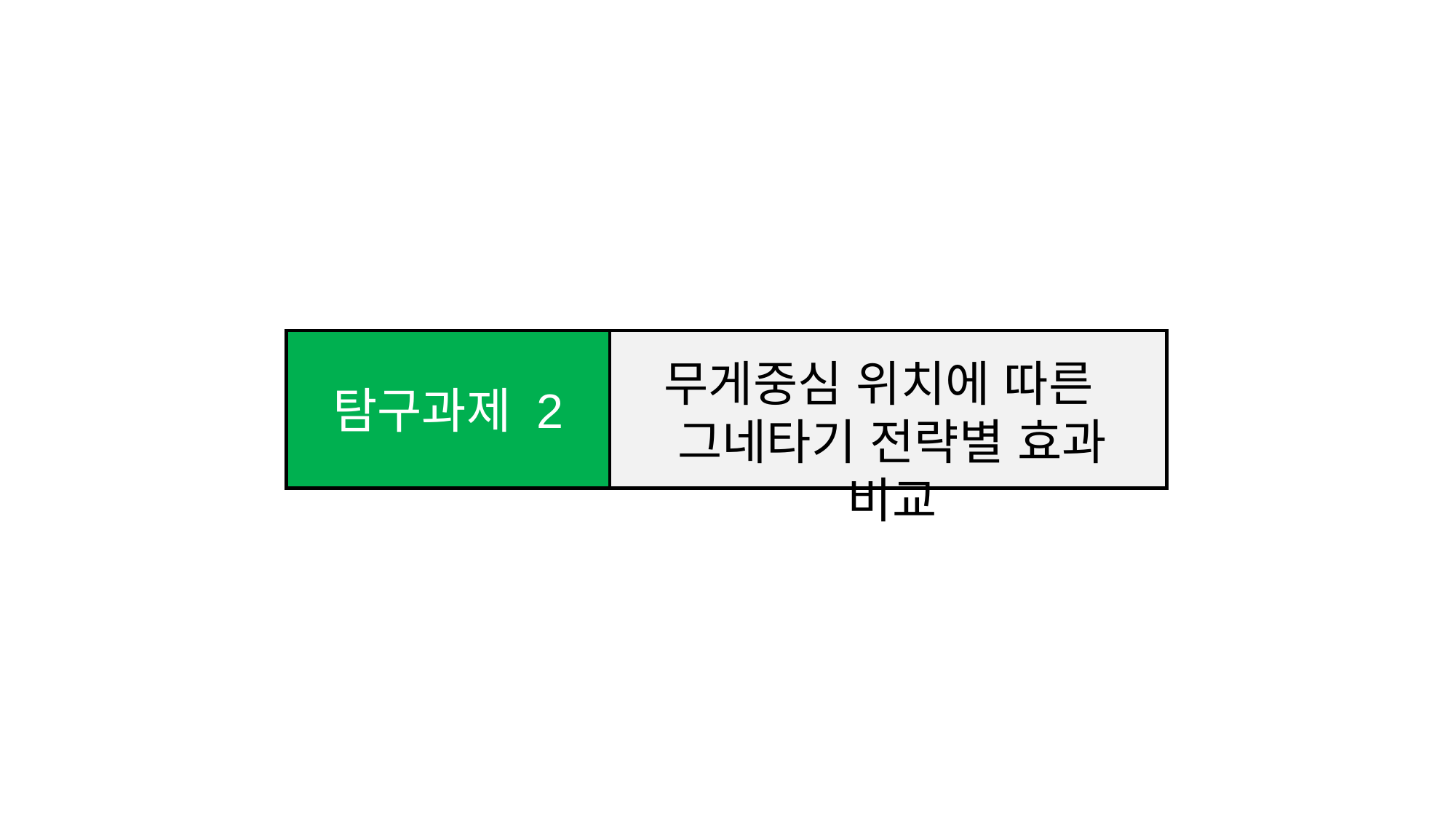

무게중심 위치에 따른
그네타기 전략별 효과 비교
탐구과제 2